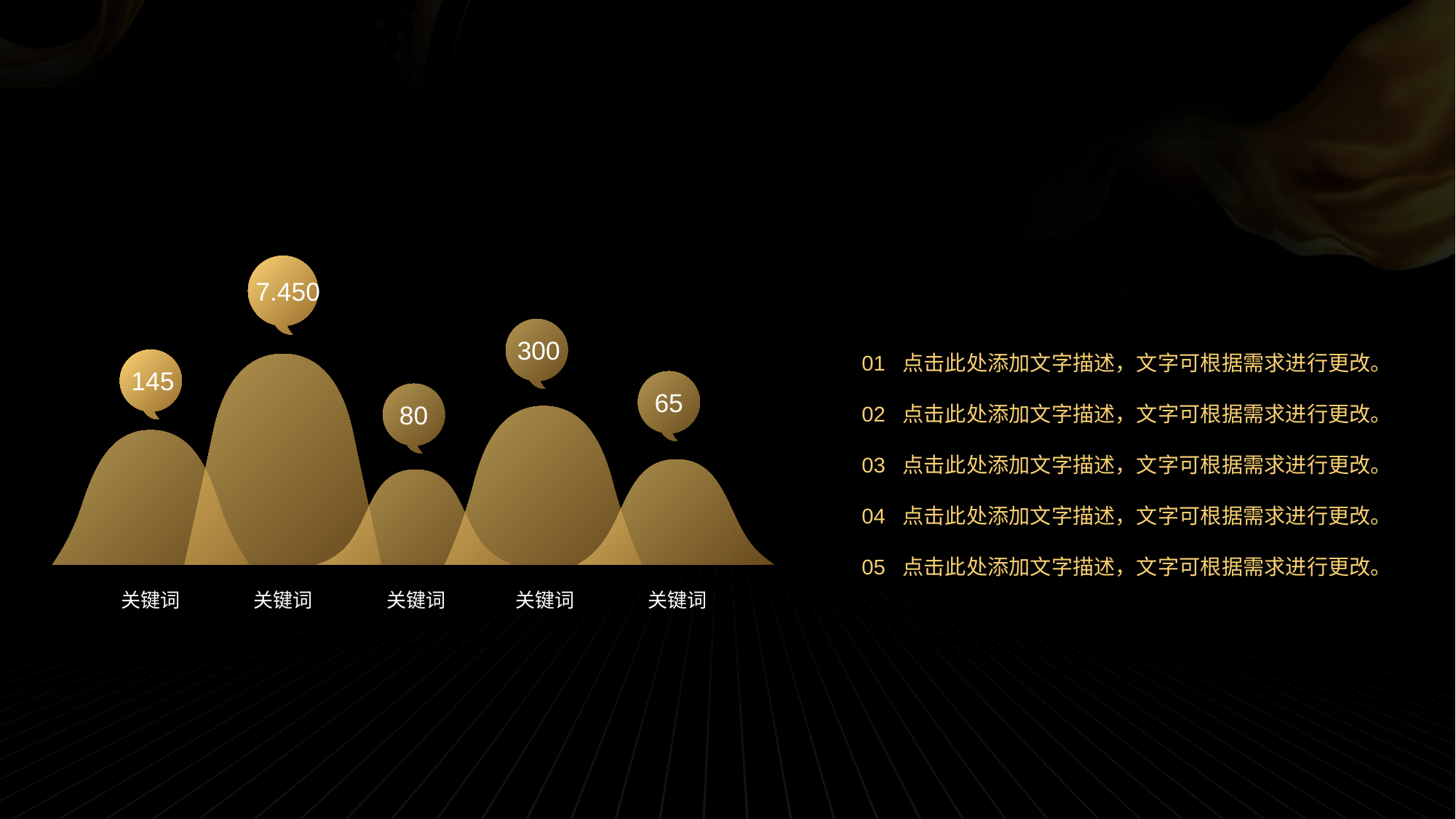

7.450

300
01  点击此处添加文字描述，文字可根据需求进行更改。
02  点击此处添加文字描述，文字可根据需求进行更改。
03  点击此处添加文字描述，文字可根据需求进行更改。
04  点击此处添加文字描述，文字可根据需求进行更改。
05  点击此处添加文字描述，文字可根据需求进行更改。

145

65

80

关键词
关键词
关键词
关键词
关键词